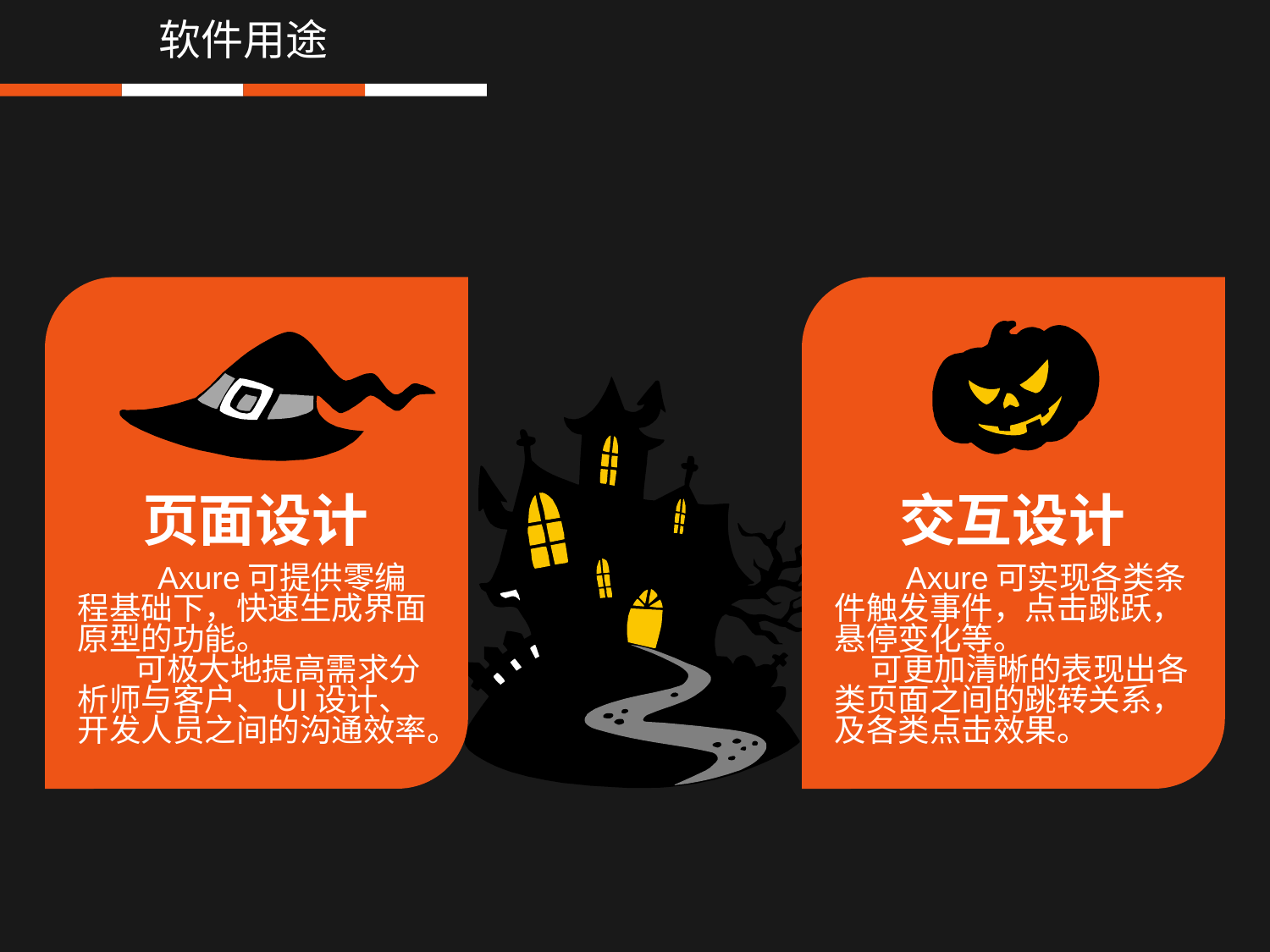

软件用途

页面设计
交互设计

         Axure可提供零编程基础下，快速生成界面原型的功能。
       可极大地提高需求分析师与客户、UI设计、开发人员之间的沟通效率。

        Axure可实现各类条件触发事件，点击跳跃，悬停变化等。
    可更加清晰的表现出各类页面之间的跳转关系，及各类点击效果。